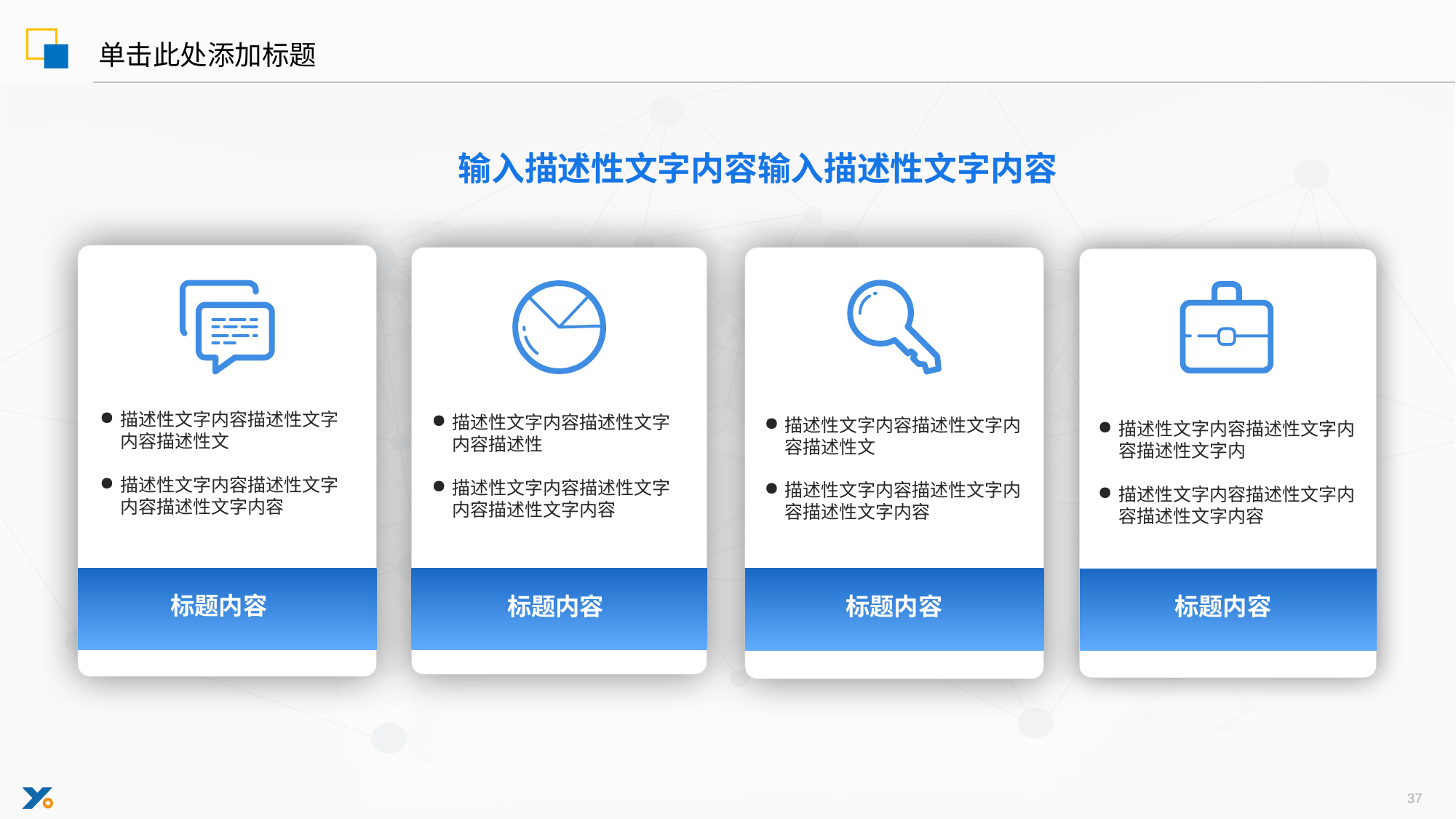

单击此处添加标题
输入描述性文字内容输入描述性文字内容

描述性文字内容描述性文字内容描述性文

描述性文字内容描述性文字内容描述性文字内容

标题内容

描述性文字内容描述性文字内容描述性

描述性文字内容描述性文字内容描述性文字内容

标题内容

描述性文字内容描述性文字内容描述性文

描述性文字内容描述性文字内容描述性文字内容

标题内容

描述性文字内容描述性文字内容描述性文字内

描述性文字内容描述性文字内容描述性文字内容

标题内容